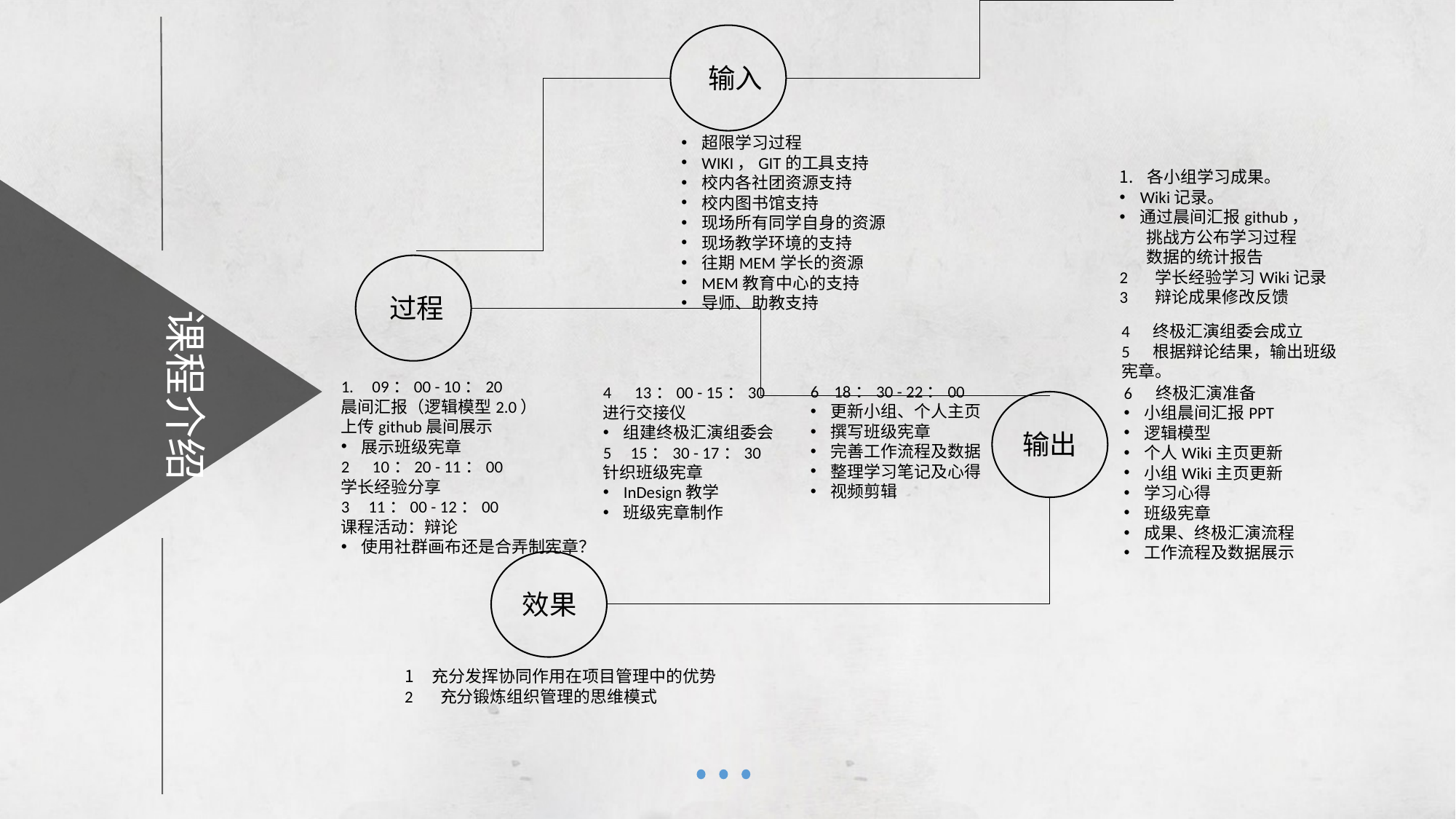

输入
超限学习过程
WIKI，GIT的工具支持
校内各社团资源支持
校内图书馆支持
现场所有同学自身的资源
现场教学环境的支持
往期MEM学长的资源
MEM教育中心的支持
导师、助教支持
各小组学习成果。
Wiki记录。
通过晨间汇报github，
      挑战方公布学习过程
      数据的统计报告
2      学长经验学习Wiki记录
3      辩论成果修改反馈

过程
课程介绍
4     终极汇演组委会成立
5     根据辩论结果，输出班级
宪章。
 09：00 - 10：20
晨间汇报（逻辑模型2.0）
上传github晨间展示
展示班级宪章
2      10：20 - 11：00
学长经验分享
11：00 - 12：00
课程活动：辩论
使用社群画布还是合弄制宪章？

6    18：30 - 22：00
更新小组、个人主⻚
撰写班级宪章
完善工作流程及数据
整理学习笔记及心得
视频剪辑
4      13：00 - 15：30
进行交接仪
组建终极汇演组委会
5     15：30 - 17：30
针织班级宪章
InDesign教学
班级宪章制作

6     终极汇演准备
小组晨间汇报PPT
逻辑模型
个人Wiki主页更新
小组Wiki主页更新
学习心得
班级宪章
成果、终极汇演流程
工作流程及数据展示

输出

效果
充分发挥协同作用在项目管理中的优势
2      充分锻炼组织管理的思维模式